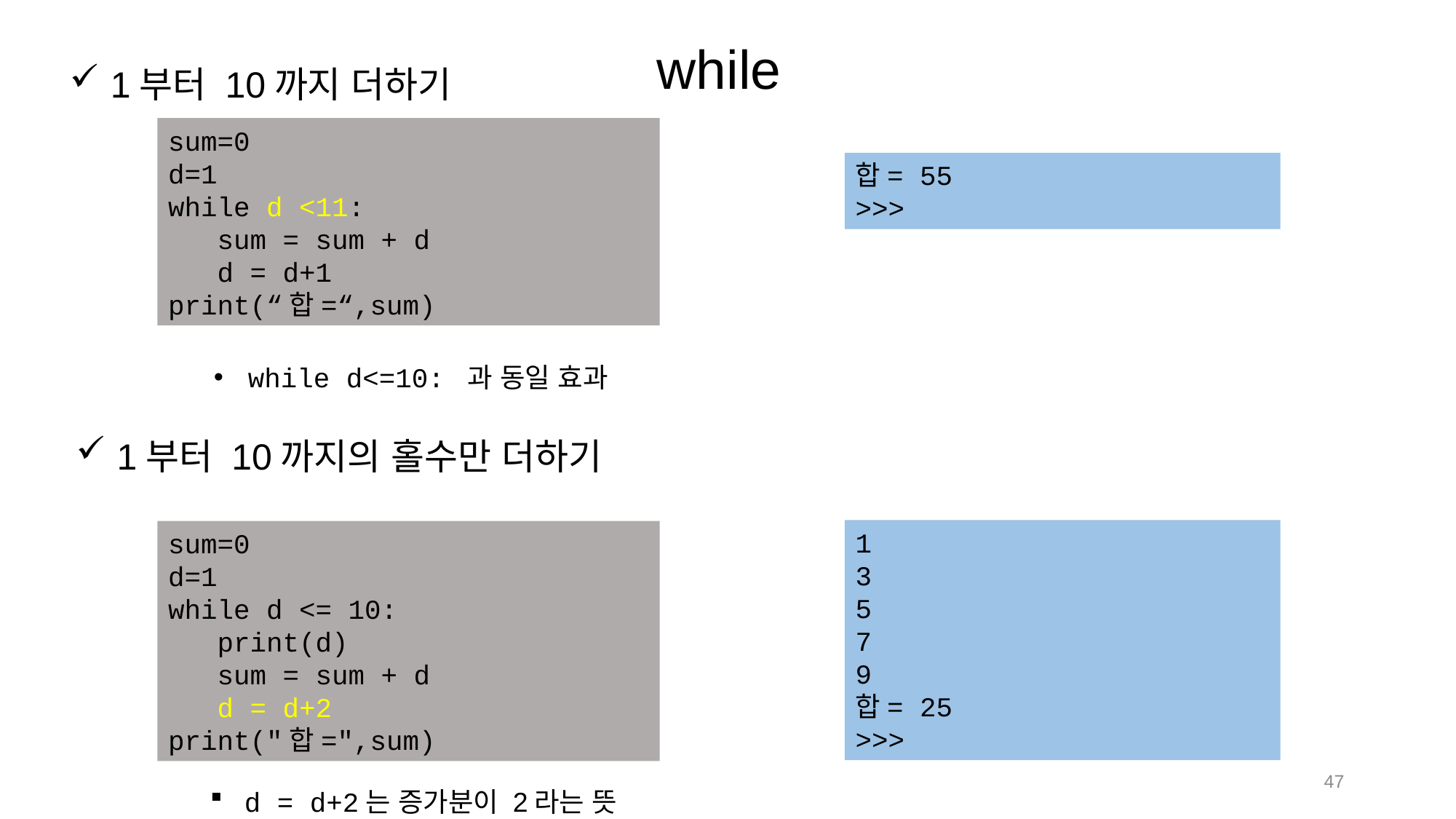

while
1부터 10까지 더하기
sum=0
d=1
while d <11:
   sum = sum + d
   d = d+1
print(“합=“,sum)
합= 55
>>>
while d<=10: 과 동일 효과
1부터 10까지의 홀수만 더하기
1
3
5
7
9
합= 25
>>>
sum=0
d=1
while d <= 10:
   print(d)
   sum = sum + d
   d = d+2
print("합=",sum)
47
d = d+2는 증가분이 2라는 뜻